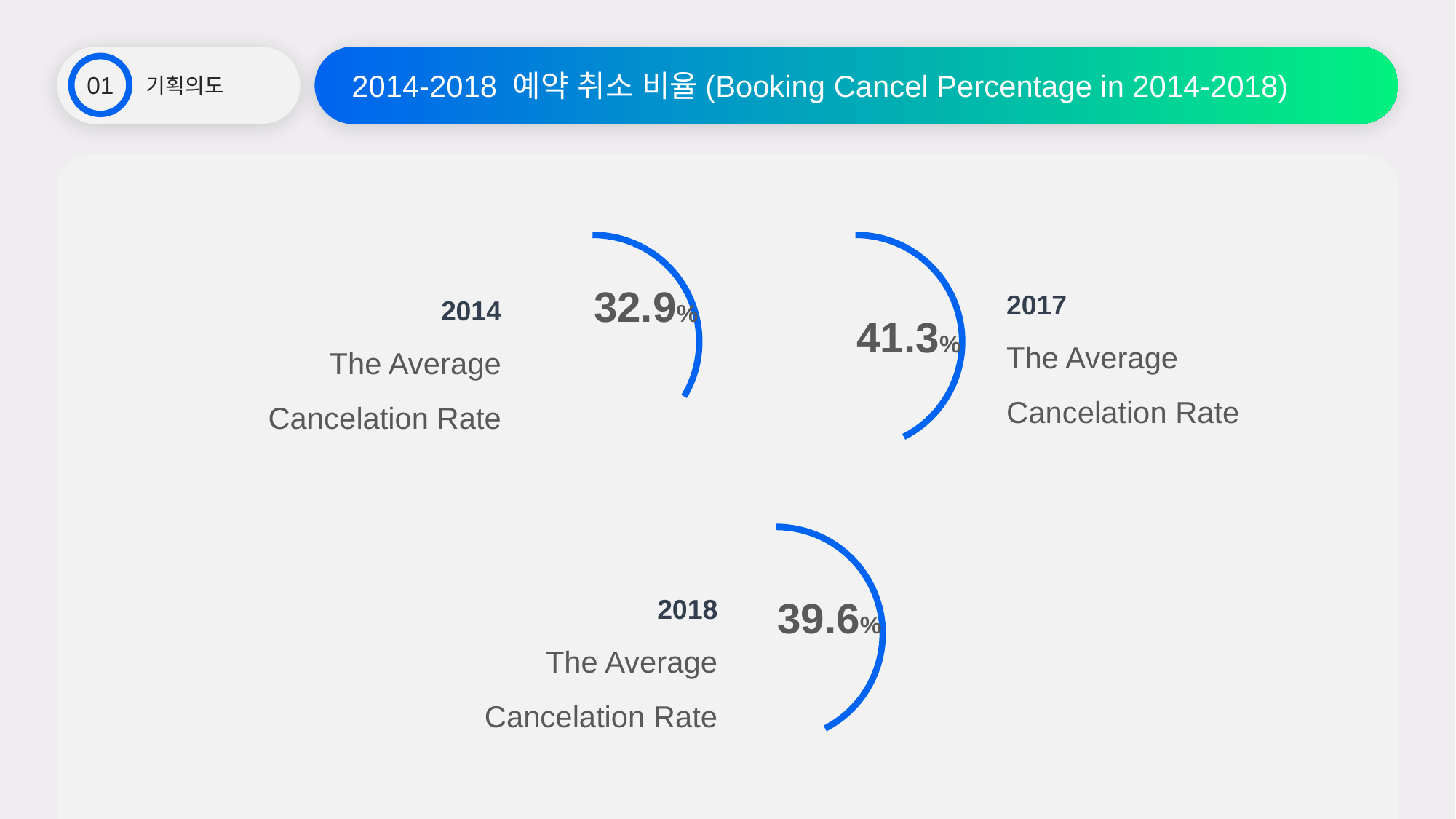

기획의도
2014-2018 예약 취소 비율(Booking Cancel Percentage in 2014-2018)
01

32.9%

41.3%
2017
The Average Cancelation Rate
2014
The Average Cancelation Rate
39.6%

2018
The Average Cancelation Rate